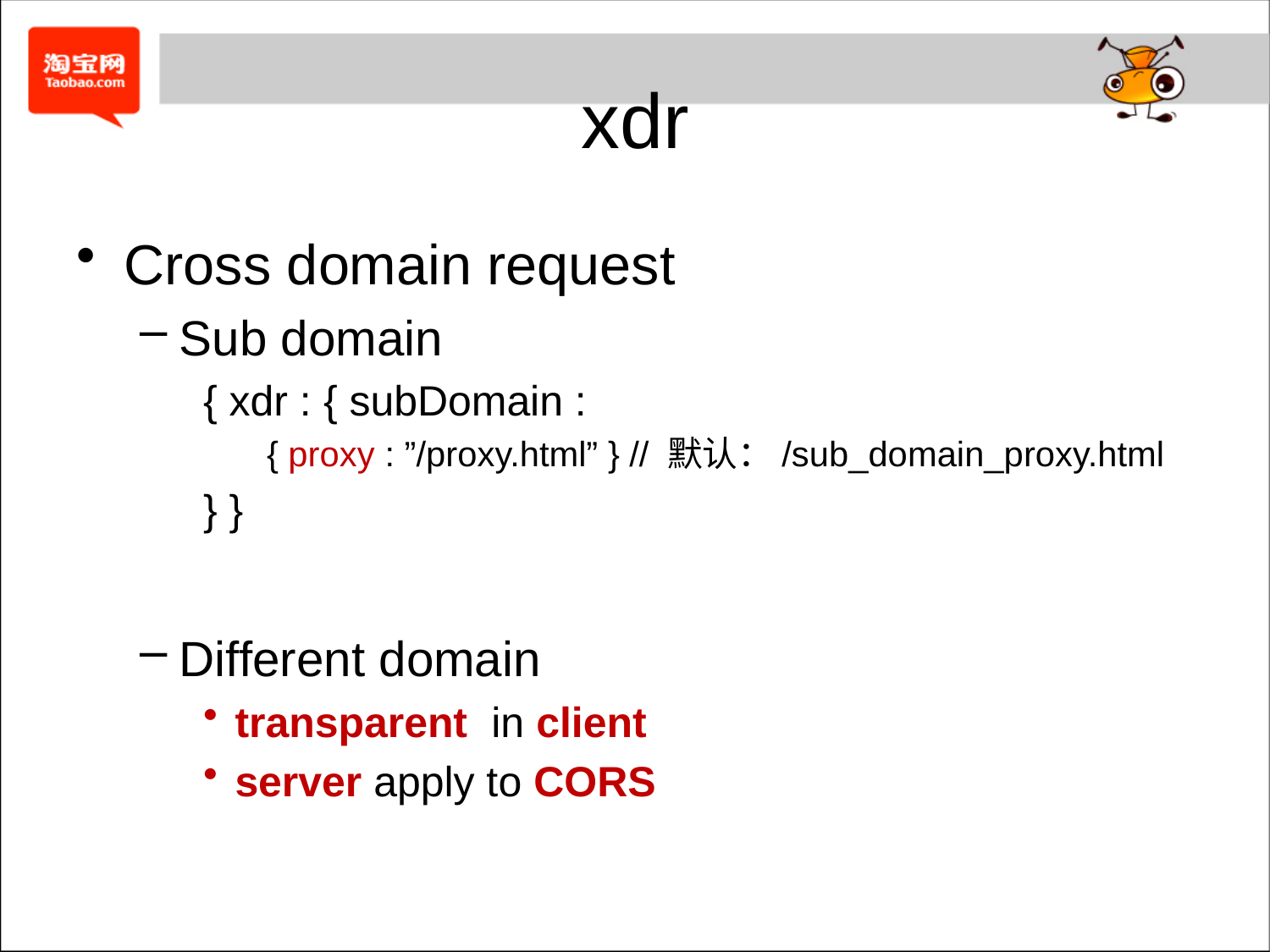

# xdr
Cross domain request
Sub domain
{ xdr : { subDomain :
{ proxy : ”/proxy.html” } // 默认：/sub_domain_proxy.html
} }

Different domain
transparent  in client
server apply to CORS